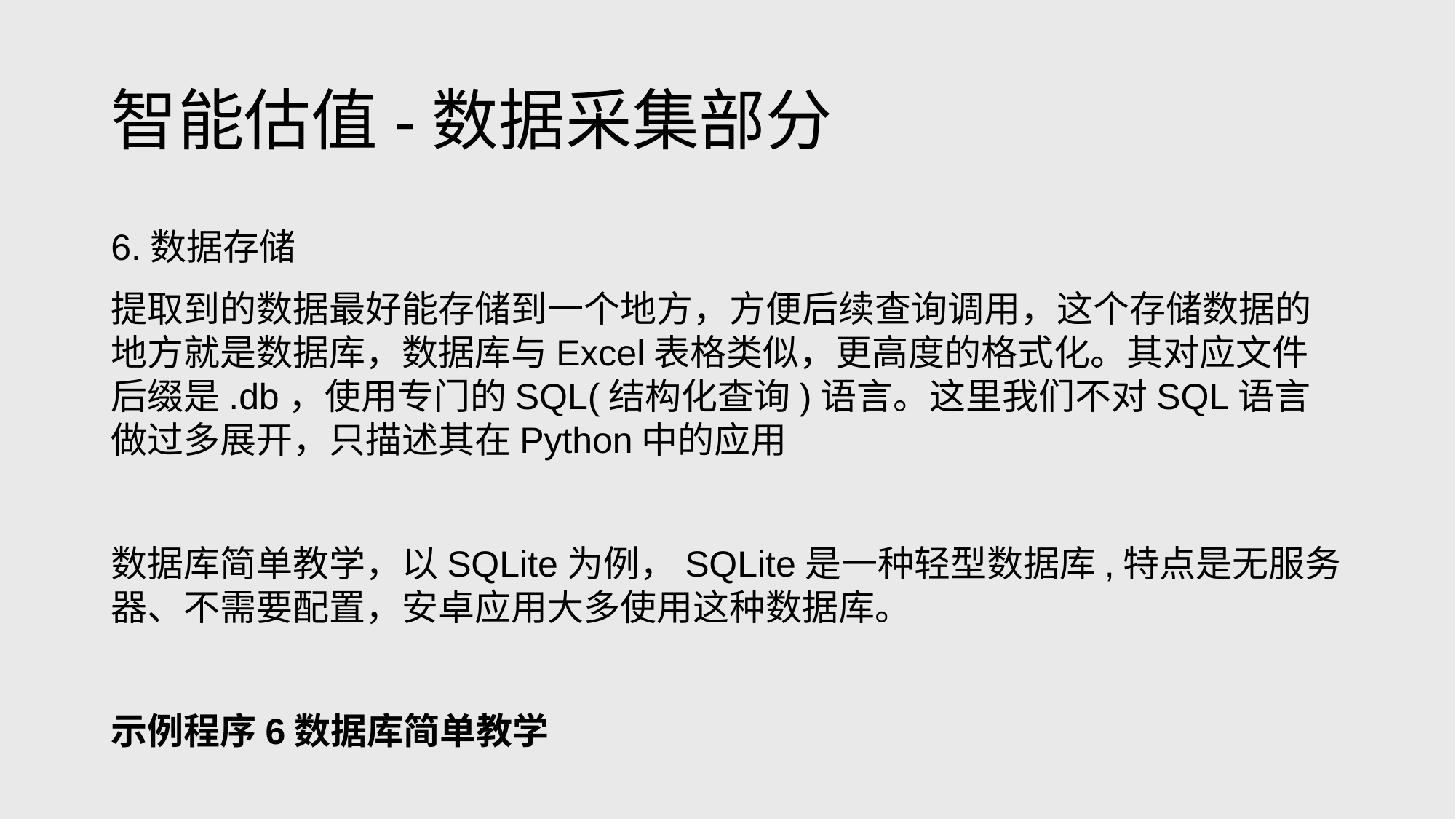

# 智能估值-数据采集部分
6.数据存储
提取到的数据最好能存储到一个地方，方便后续查询调用，这个存储数据的地方就是数据库，数据库与Excel表格类似，更高度的格式化。其对应文件后缀是.db，使用专门的SQL(结构化查询)语言。这里我们不对SQL语言做过多展开，只描述其在Python中的应用

数据库简单教学，以SQLite为例，SQLite是一种轻型数据库,特点是无服务器、不需要配置，安卓应用大多使用这种数据库。

示例程序6数据库简单教学